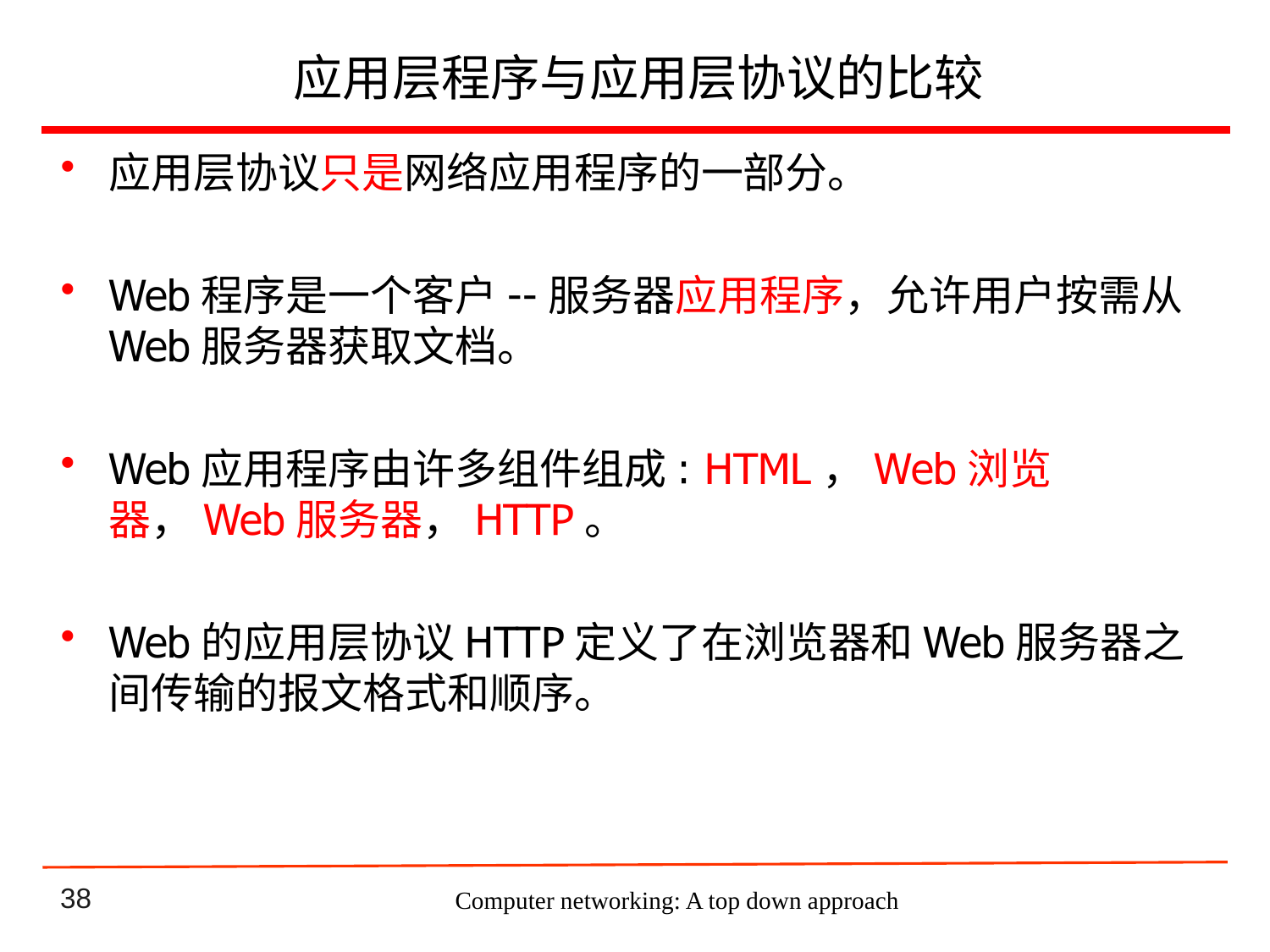

# 应用层程序与应用层协议的比较
应用层协议只是网络应用程序的一部分。

Web程序是一个客户--服务器应用程序，允许用户按需从Web服务器获取文档。

Web应用程序由许多组件组成: HTML，Web浏览器，Web服务器，HTTP。

Web的应用层协议HTTP定义了在浏览器和Web服务器之间传输的报文格式和顺序。

Computer networking: A top down approach